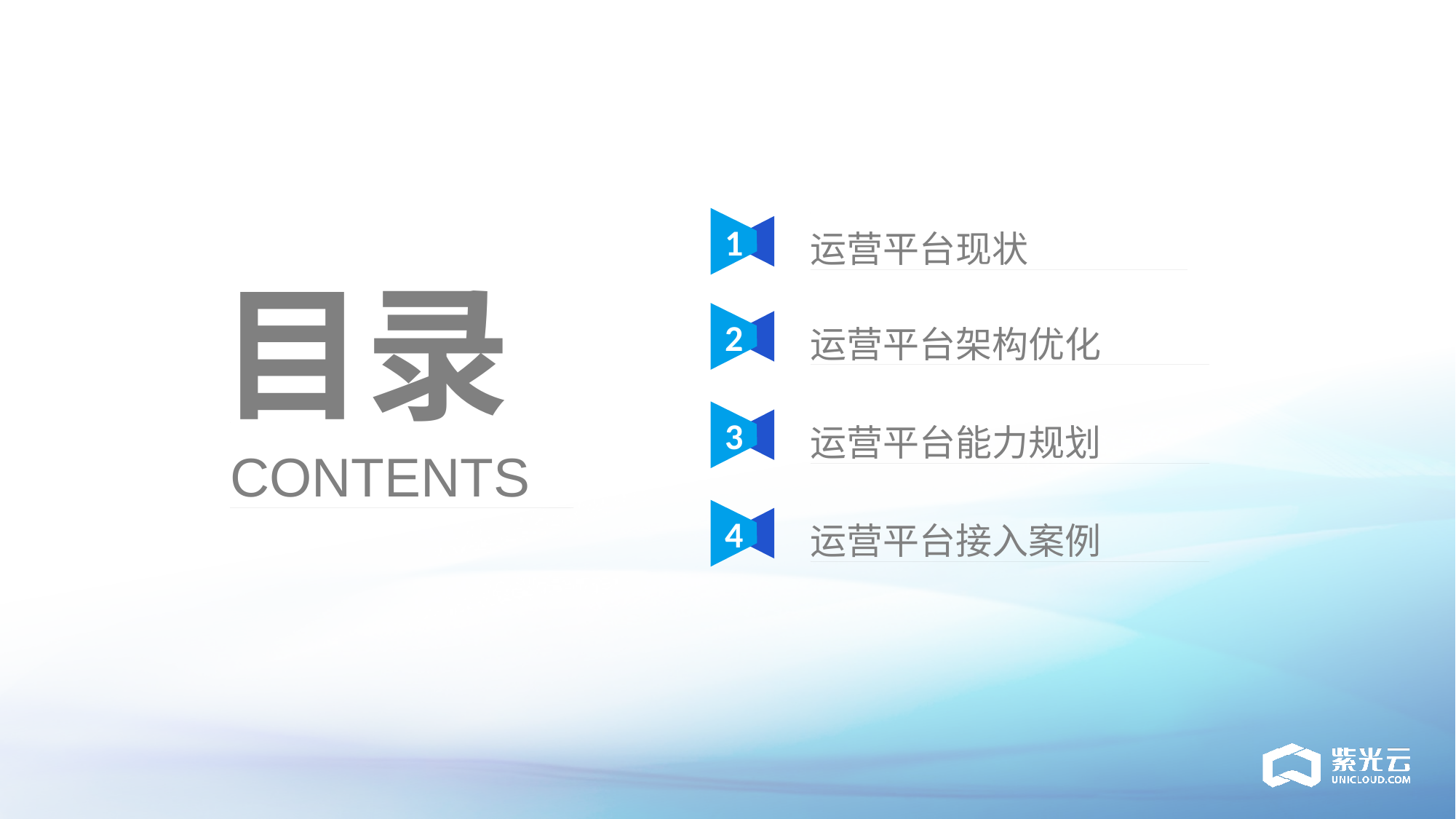

1

运营平台现状
目录
CONTENTS
2

运营平台架构优化
3

运营平台能力规划
4

运营平台接入案例